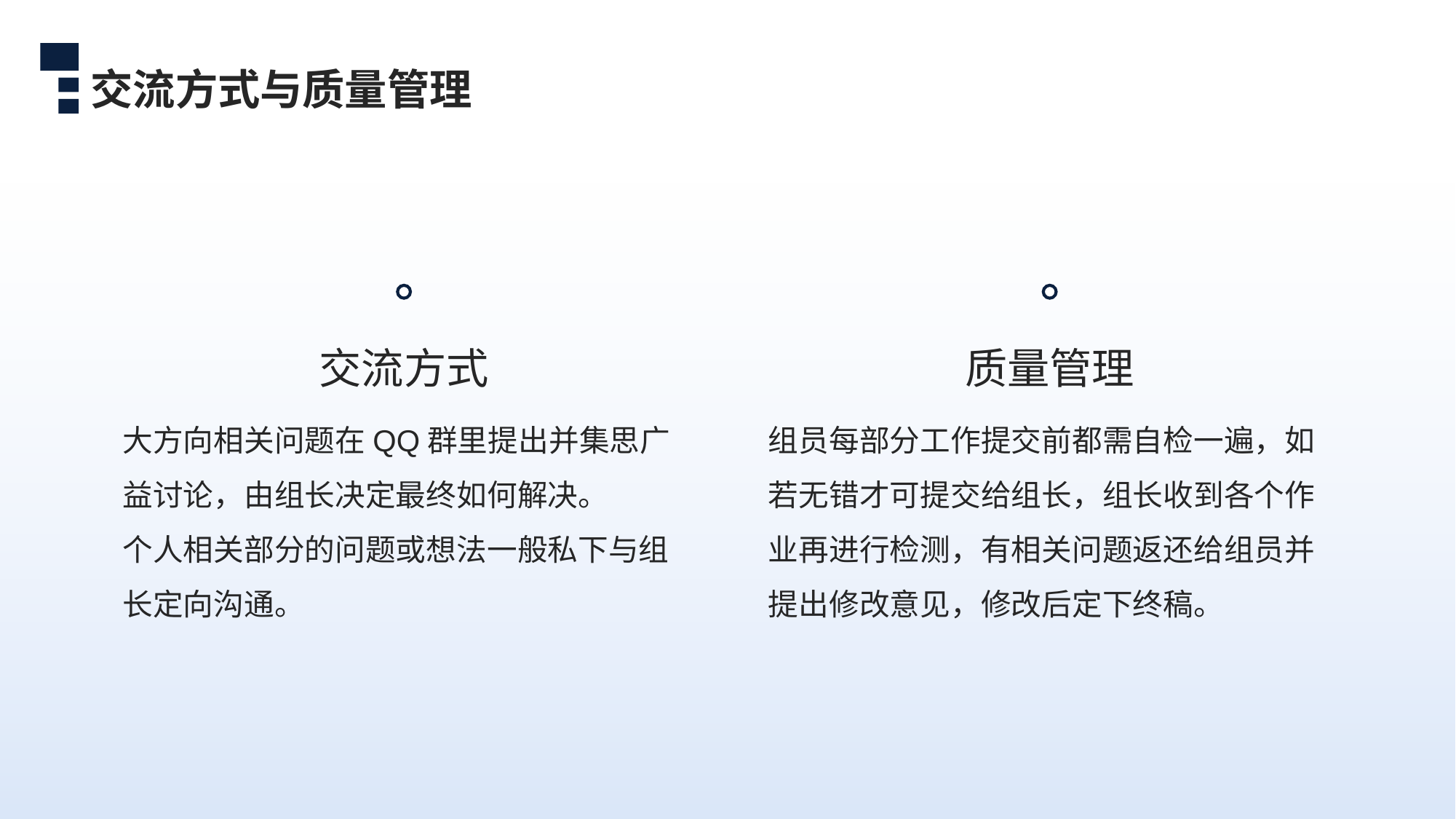

交流方式与质量管理

交流方式
质量管理
大方向相关问题在QQ群里提出并集思广益讨论，由组长决定最终如何解决。
个人相关部分的问题或想法一般私下与组长定向沟通。
组员每部分工作提交前都需自检一遍，如若无错才可提交给组长，组长收到各个作业再进行检测，有相关问题返还给组员并提出修改意见，修改后定下终稿。